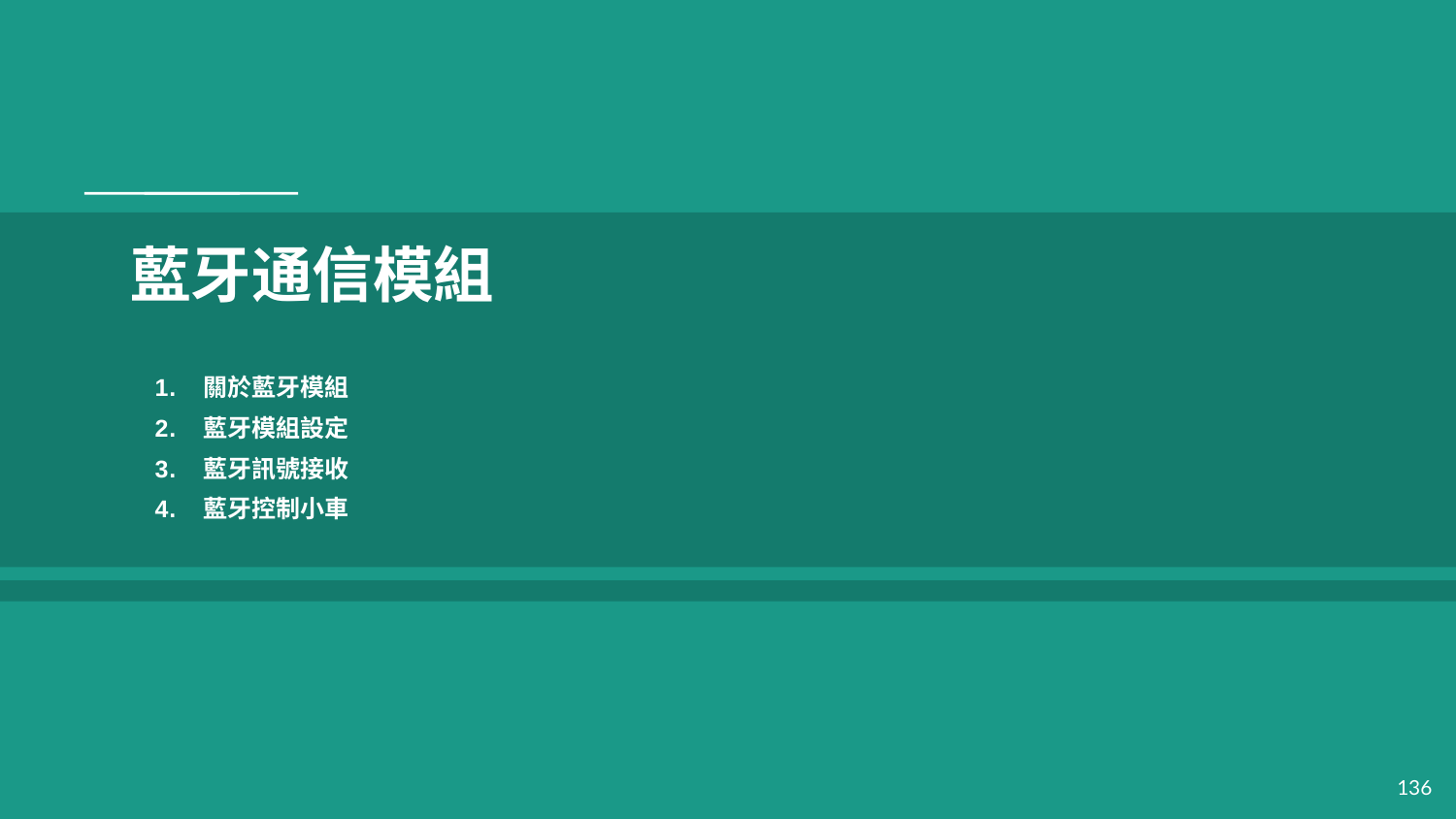

# 藍牙通信模組
關於藍牙模組
藍牙模組設定
藍牙訊號接收
藍牙控制小車

136